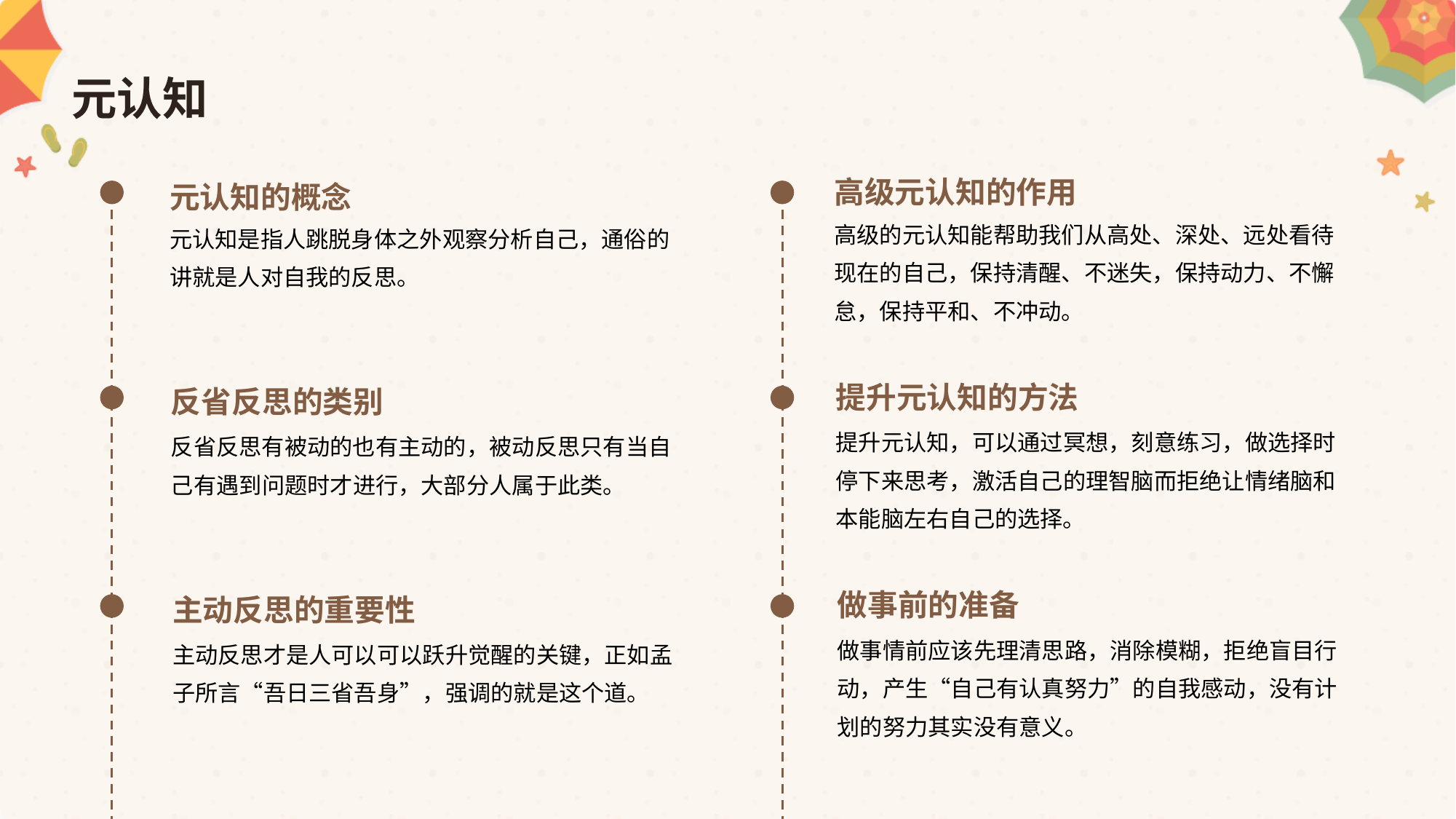

元认知
高级元认知的作用
元认知的概念

高级的元认知能帮助我们从高处、深处、远处看待现在的自己，保持清醒、不迷失，保持动力、不懈怠，保持平和、不冲动。
元认知是指人跳脱身体之外观察分析自己，通俗的讲就是人对自我的反思。
提升元认知的方法
反省反思的类别
提升元认知，可以通过冥想，刻意练习，做选择时停下来思考，激活自己的理智脑而拒绝让情绪脑和本能脑左右自己的选择。
反省反思有被动的也有主动的，被动反思只有当自己有遇到问题时才进行，大部分人属于此类。
做事前的准备
主动反思的重要性
做事情前应该先理清思路，消除模糊，拒绝盲目行动，产生“自己有认真努力”的自我感动，没有计划的努力其实没有意义。
主动反思才是人可以可以跃升觉醒的关键，正如孟子所言“吾日三省吾身”，强调的就是这个道。